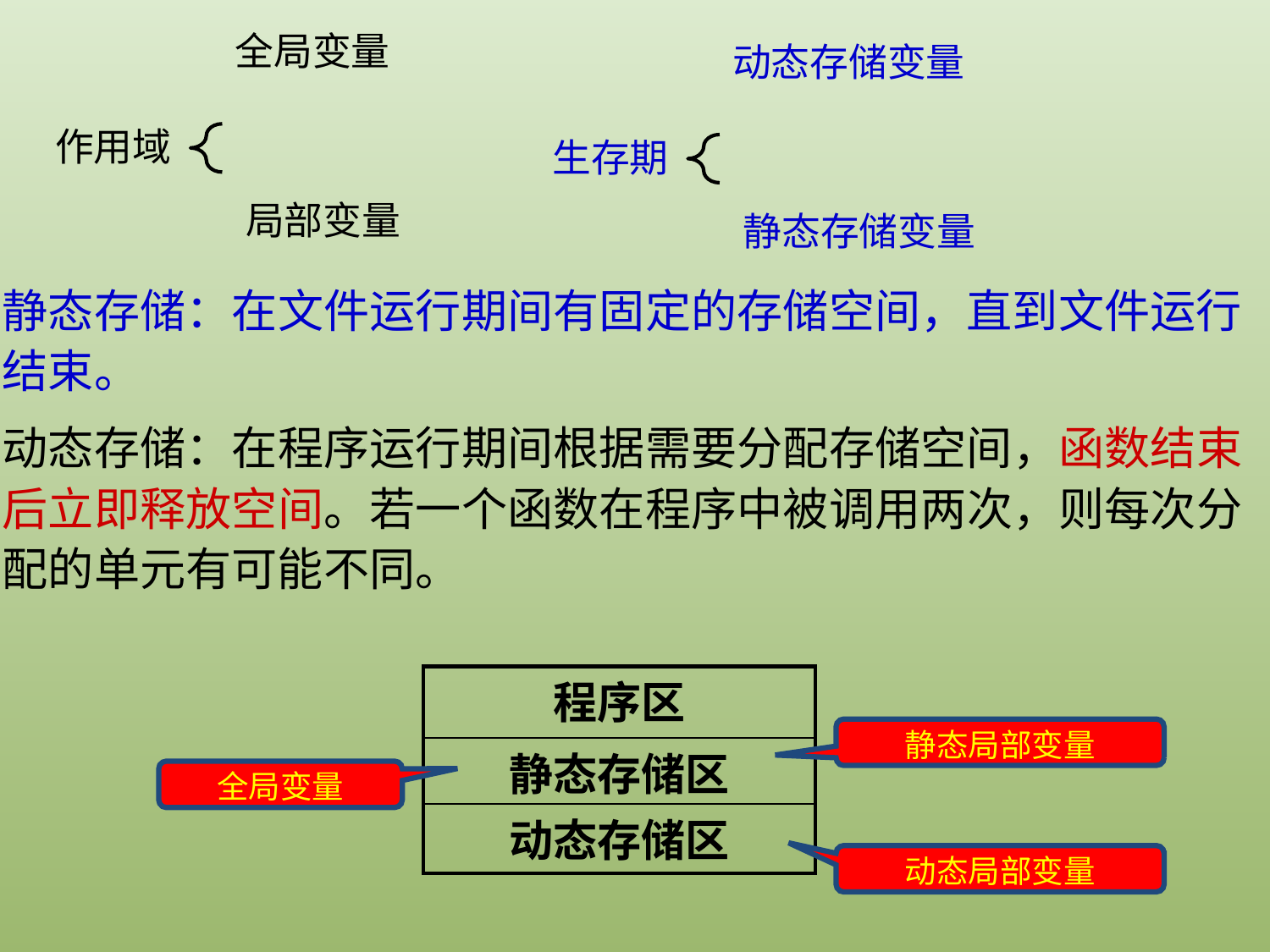

全局变量
作用域

局部变量
动态存储变量
生存期

静态存储变量
静态存储：在文件运行期间有固定的存储空间，直到文件运行结束。
动态存储：在程序运行期间根据需要分配存储空间，函数结束后立即释放空间。若一个函数在程序中被调用两次，则每次分配的单元有可能不同。
| 程序区 |
| --- |
| 静态存储区 |
| 动态存储区 |
静态局部变量
全局变量
动态局部变量
232